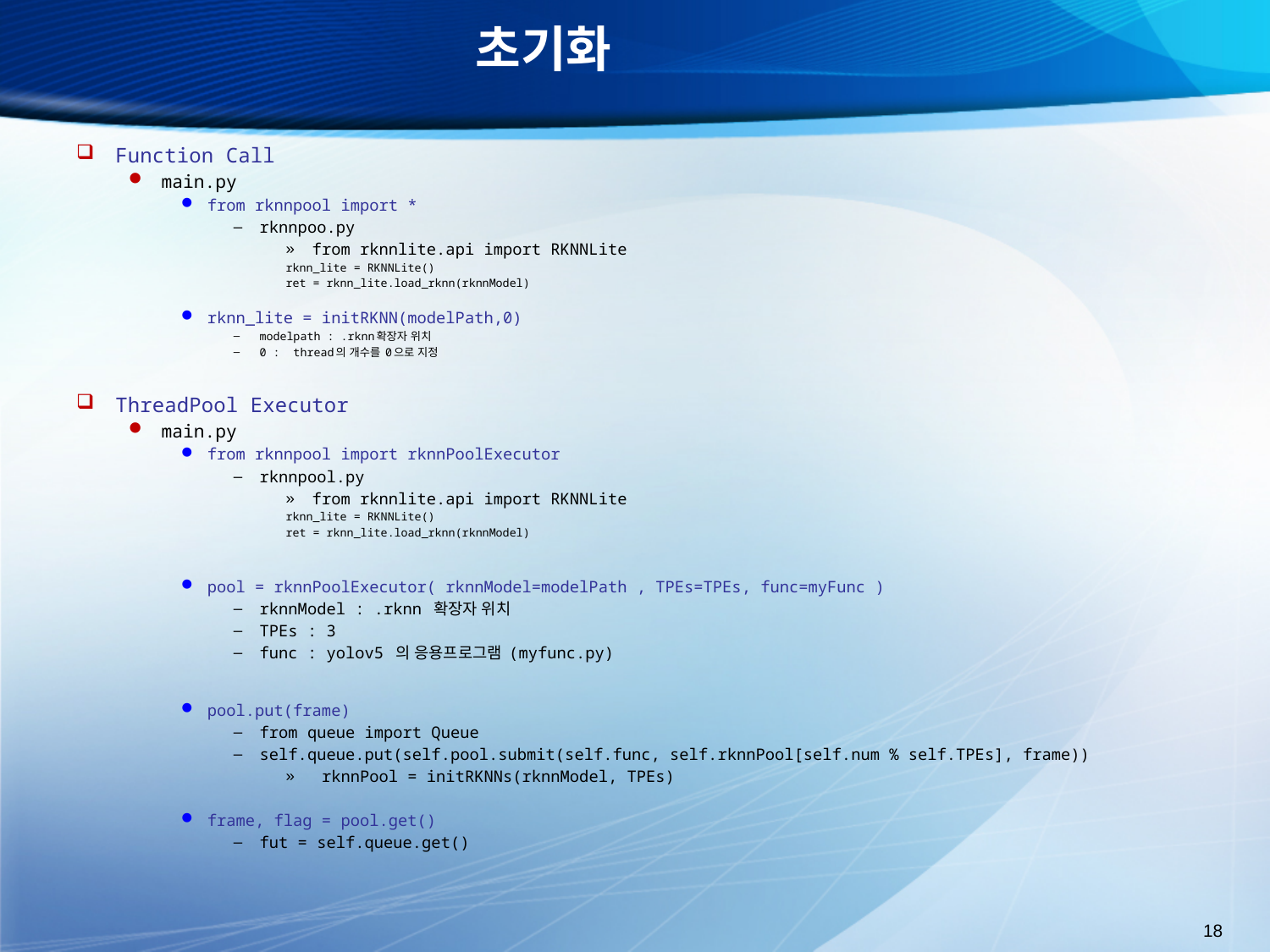

# 초기화
Function Call
main.py
from rknnpool import *
rknnpoo.py
from rknnlite.api import RKNNLite
	rknn_lite = RKNNLite()
	ret = rknn_lite.load_rknn(rknnModel)

rknn_lite = initRKNN(modelPath,0)
modelpath : .rknn확장자 위치
0 :  thread의 개수를 0으로 지정

ThreadPool Executor
main.py
from rknnpool import rknnPoolExecutor
rknnpool.py
from rknnlite.api import RKNNLite
	rknn_lite = RKNNLite()
	ret = rknn_lite.load_rknn(rknnModel)

pool = rknnPoolExecutor( rknnModel=modelPath , TPEs=TPEs, func=myFunc )
rknnModel : .rknn 확장자 위치
TPEs : 3
func : yolov5 의 응용프로그램 (myfunc.py)

pool.put(frame)
from queue import Queue
self.queue.put(self.pool.submit(self.func, self.rknnPool[self.num % self.TPEs], frame))
 rknnPool = initRKNNs(rknnModel, TPEs)

frame, flag = pool.get()
fut = self.queue.get()